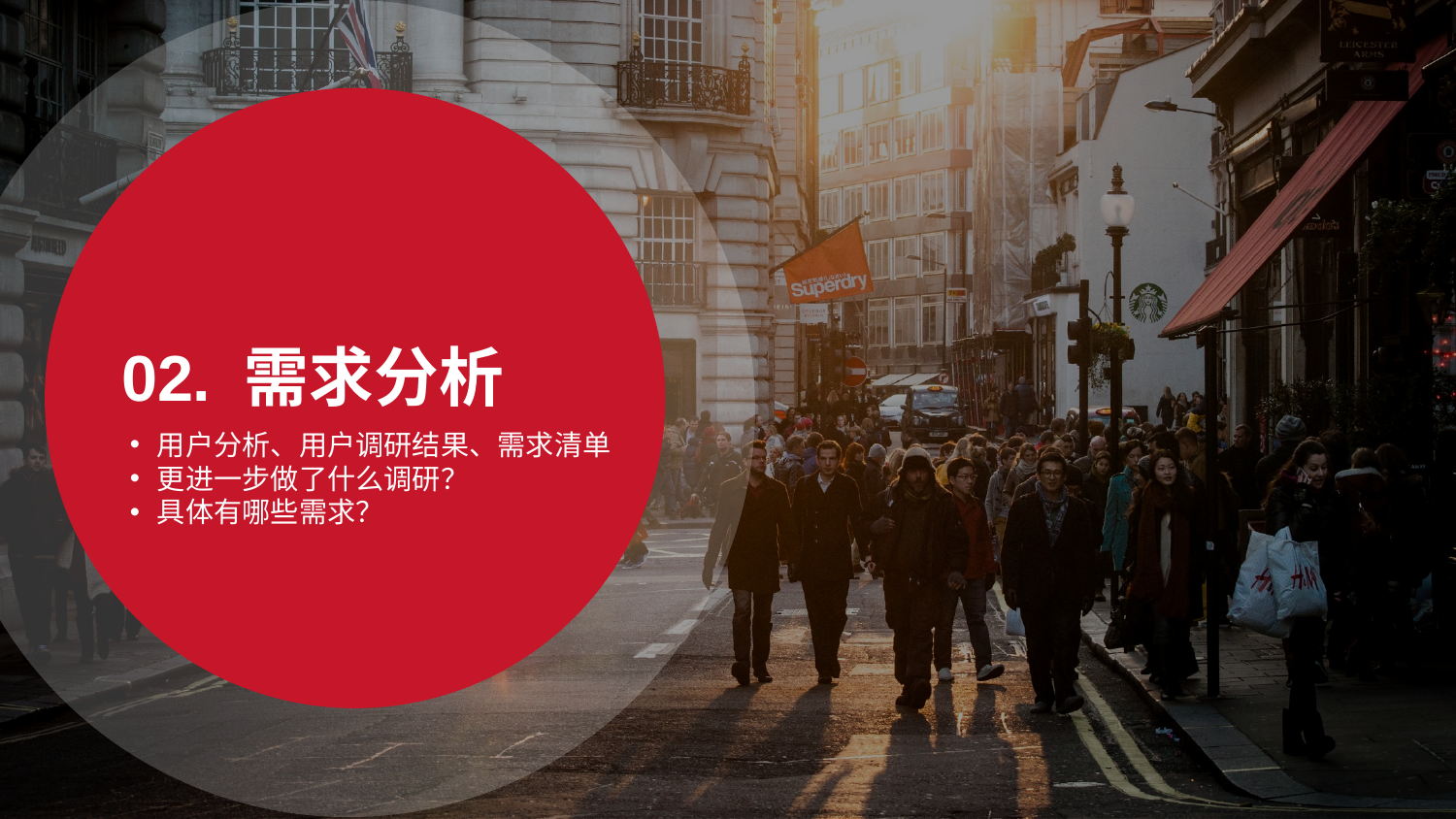

02. 需求分析
用户分析、用户调研结果、需求清单
更进一步做了什么调研？
具体有哪些需求？